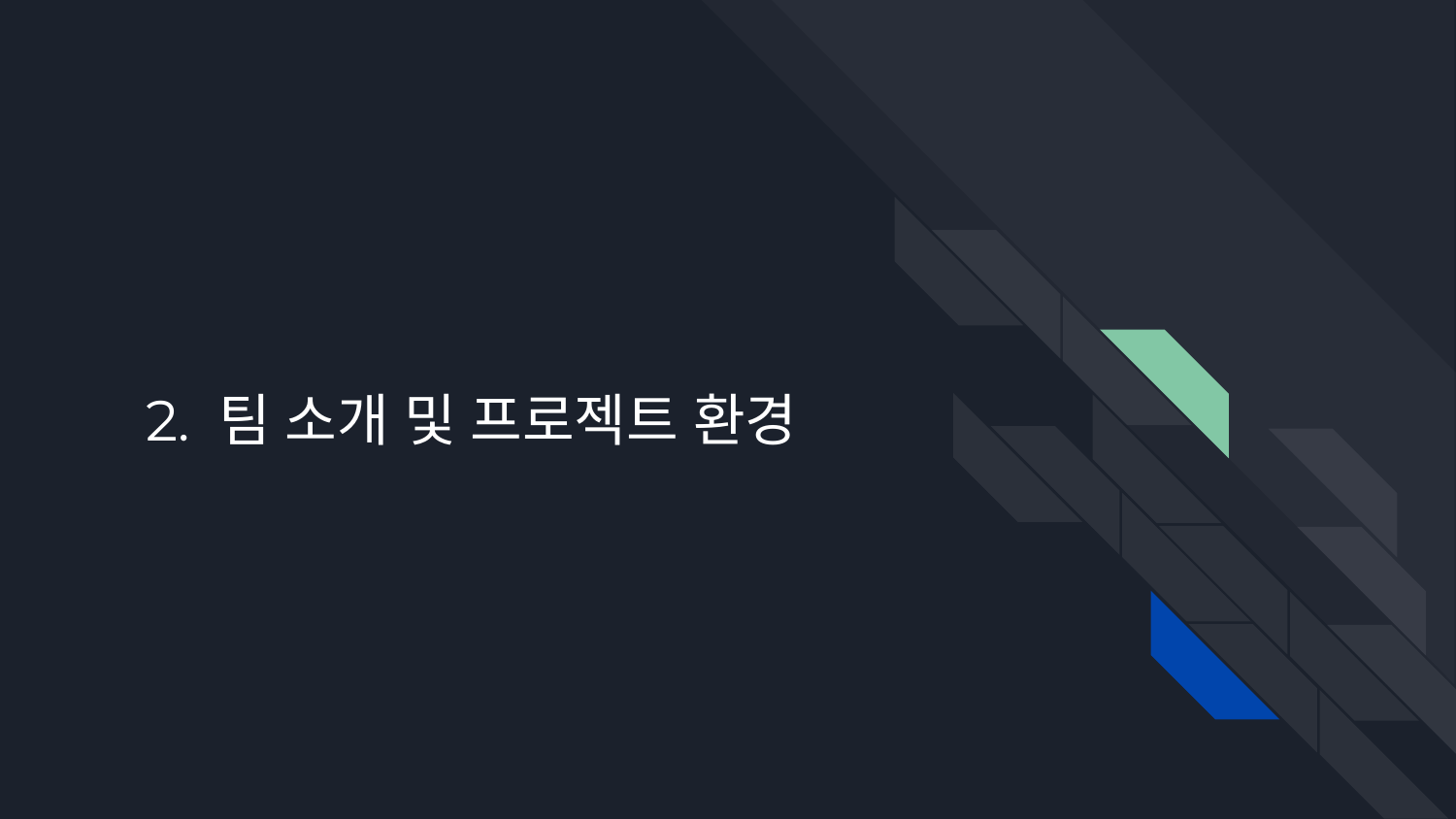

# 2. 팀 소개 및 프로젝트 환경